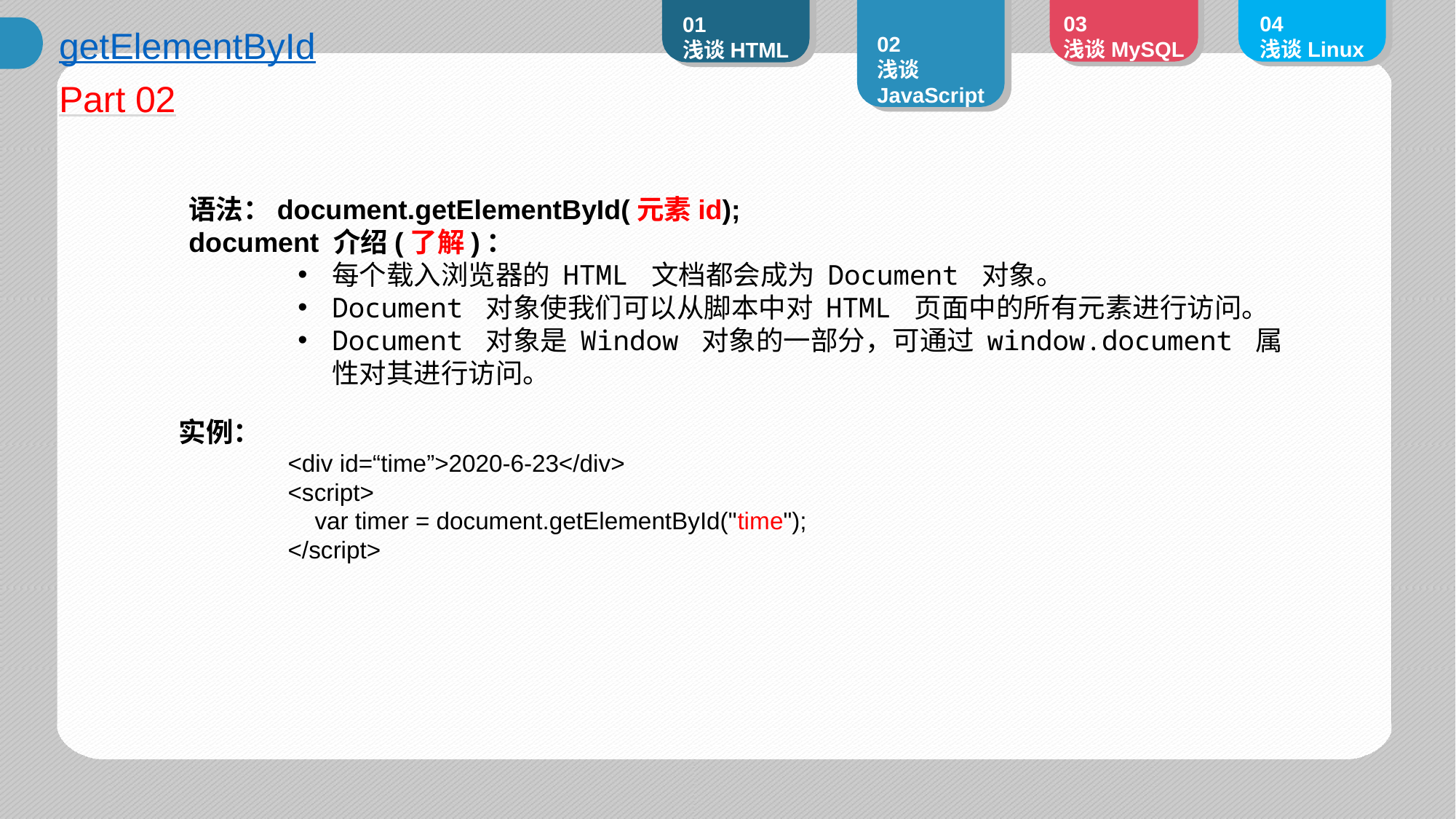

01
浅谈HTML
02
浅谈JavaScript
03
浅谈MySQL
04
浅谈Linux

getElementById
Part 02

语法：document.getElementById(元素id);
document 介绍(了解)：
每个载入浏览器的 HTML 文档都会成为 Document 对象。
Document 对象使我们可以从脚本中对 HTML 页面中的所有元素进行访问。
Document 对象是 Window 对象的一部分，可通过 window.document 属性对其进行访问。
实例：
	<div id=“time”>2020-6-23</div>
<script>
    var timer = document.getElementById("time");
</script>